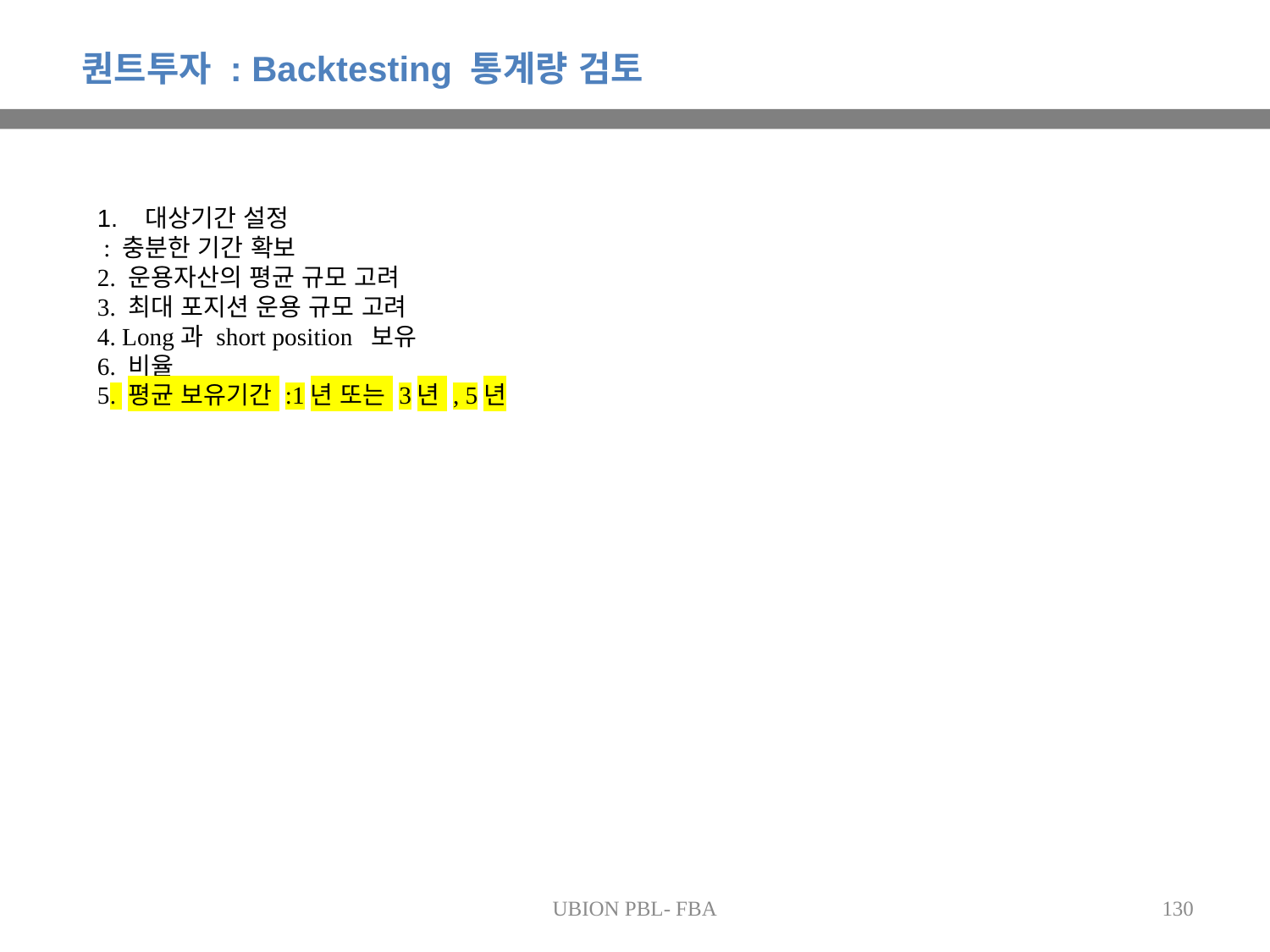

퀀트투자 : Backtesting 통계량 검토

대상기간 설정
 : 충분한 기간 확보
2. 운용자산의 평균 규모 고려
3. 최대 포지션 운용 규모 고려
4. Long과 short position  보유
6. 비율
5. 평균 보유기간 :1년 또는 3년 , 5년

UBION PBL- FBA
130